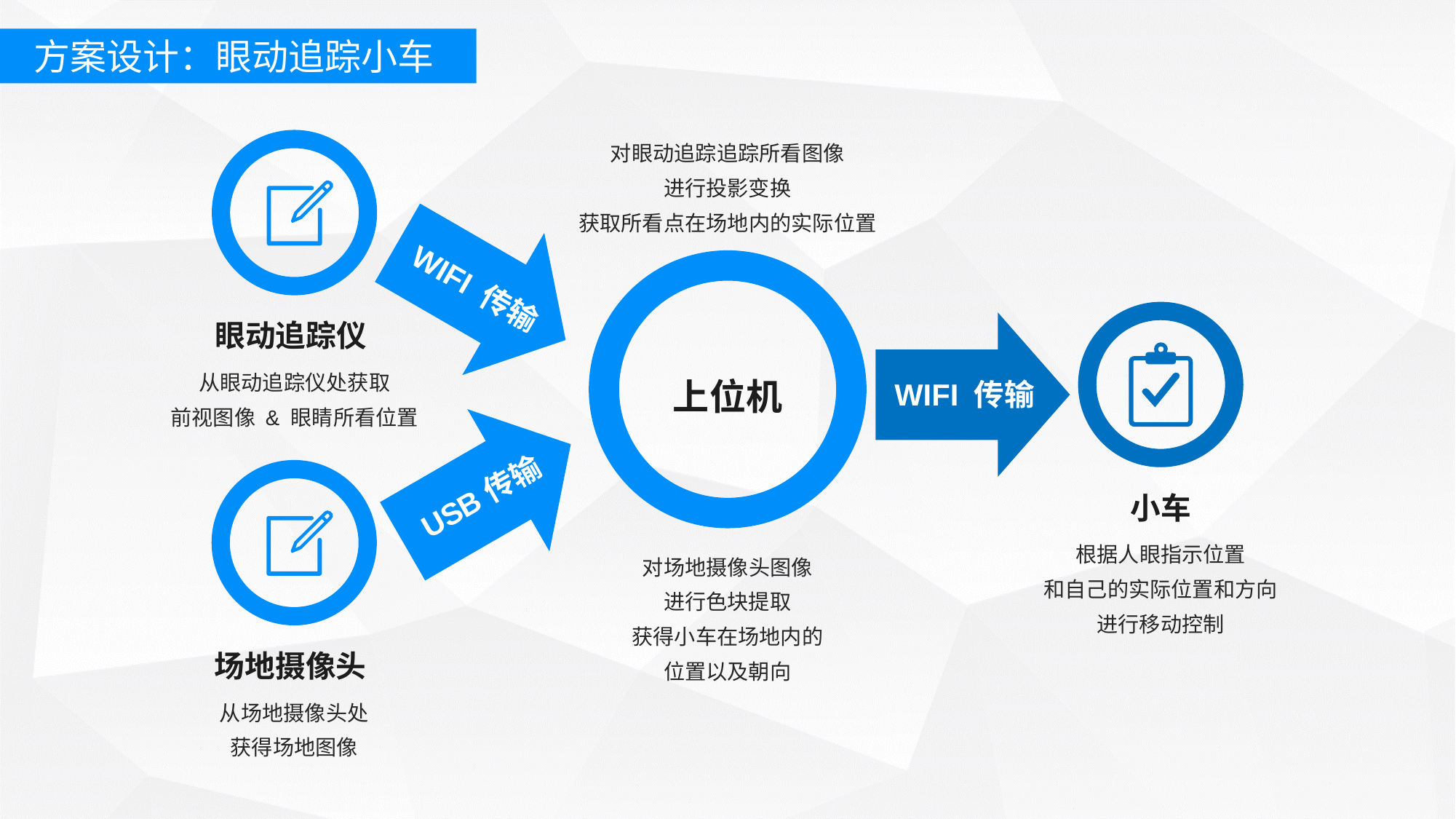

方案设计：眼动追踪小车

对眼动追踪追踪所看图像
进行投影变换
获取所看点在场地内的实际位置

WIFI 传输

眼动追踪仪
从眼动追踪仪处获取
前视图像 & 眼睛所看位置
上位机
WIFI 传输

USB传输

小车

根据人眼指示位置
和自己的实际位置和方向
进行移动控制
对场地摄像头图像
进行色块提取
获得小车在场地内的
位置以及朝向
场地摄像头
从场地摄像头处
获得场地图像